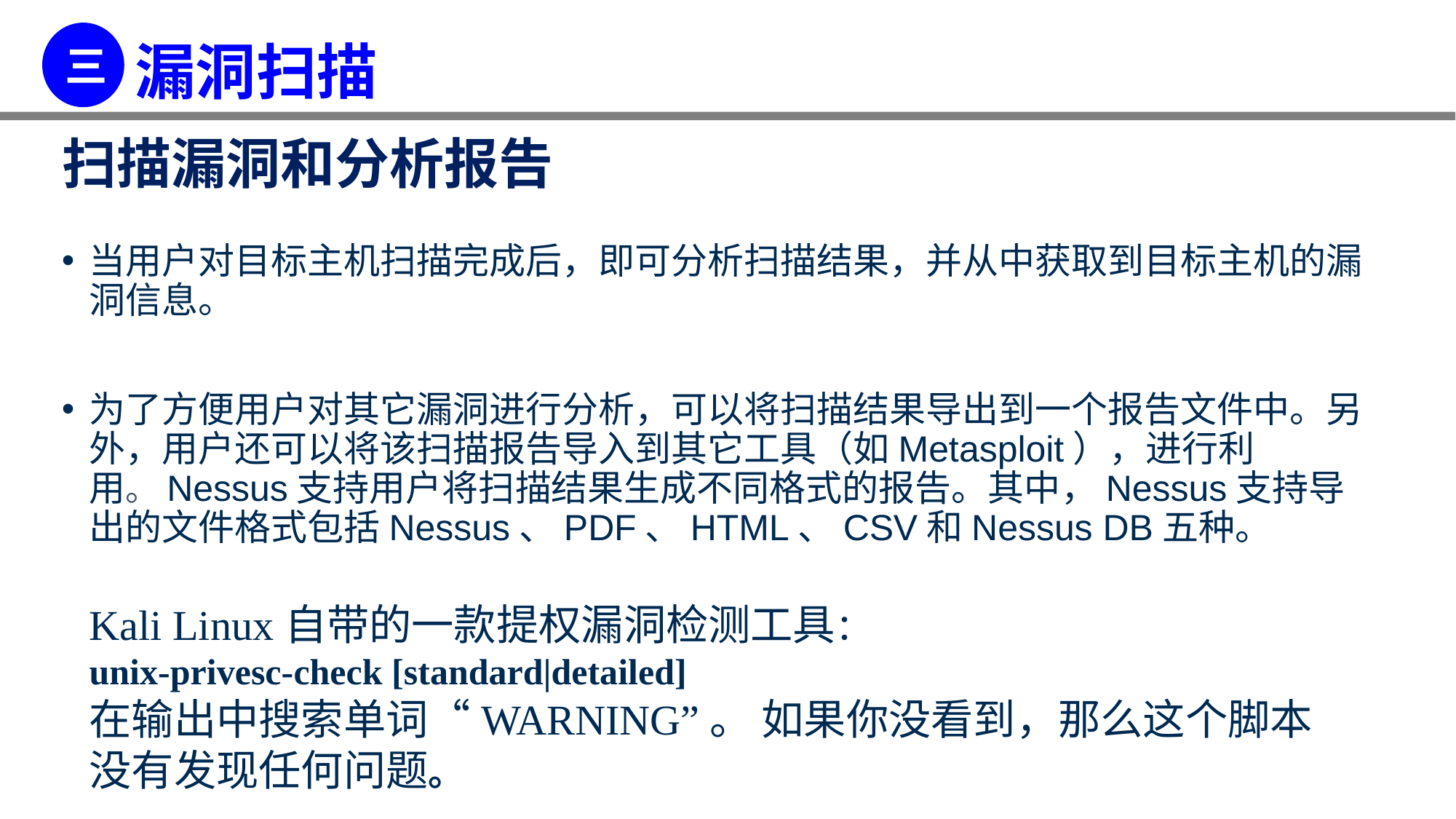

扫描漏洞和分析报告
当用户对目标主机扫描完成后，即可分析扫描结果，并从中获取到目标主机的漏洞信息。

为了方便用户对其它漏洞进行分析，可以将扫描结果导出到一个报告文件中。另外，用户还可以将该扫描报告导入到其它工具（如Metasploit），进行利用。Nessus支持用户将扫描结果生成不同格式的报告。其中，Nessus支持导出的文件格式包括Nessus、PDF、HTML、CSV和Nessus DB五种。
Kali Linux自带的一款提权漏洞检测工具：
unix-privesc-check [standard|detailed]
在输出中搜索单词“WARNING”。 如果你没看到，那么这个脚本没有发现任何问题。